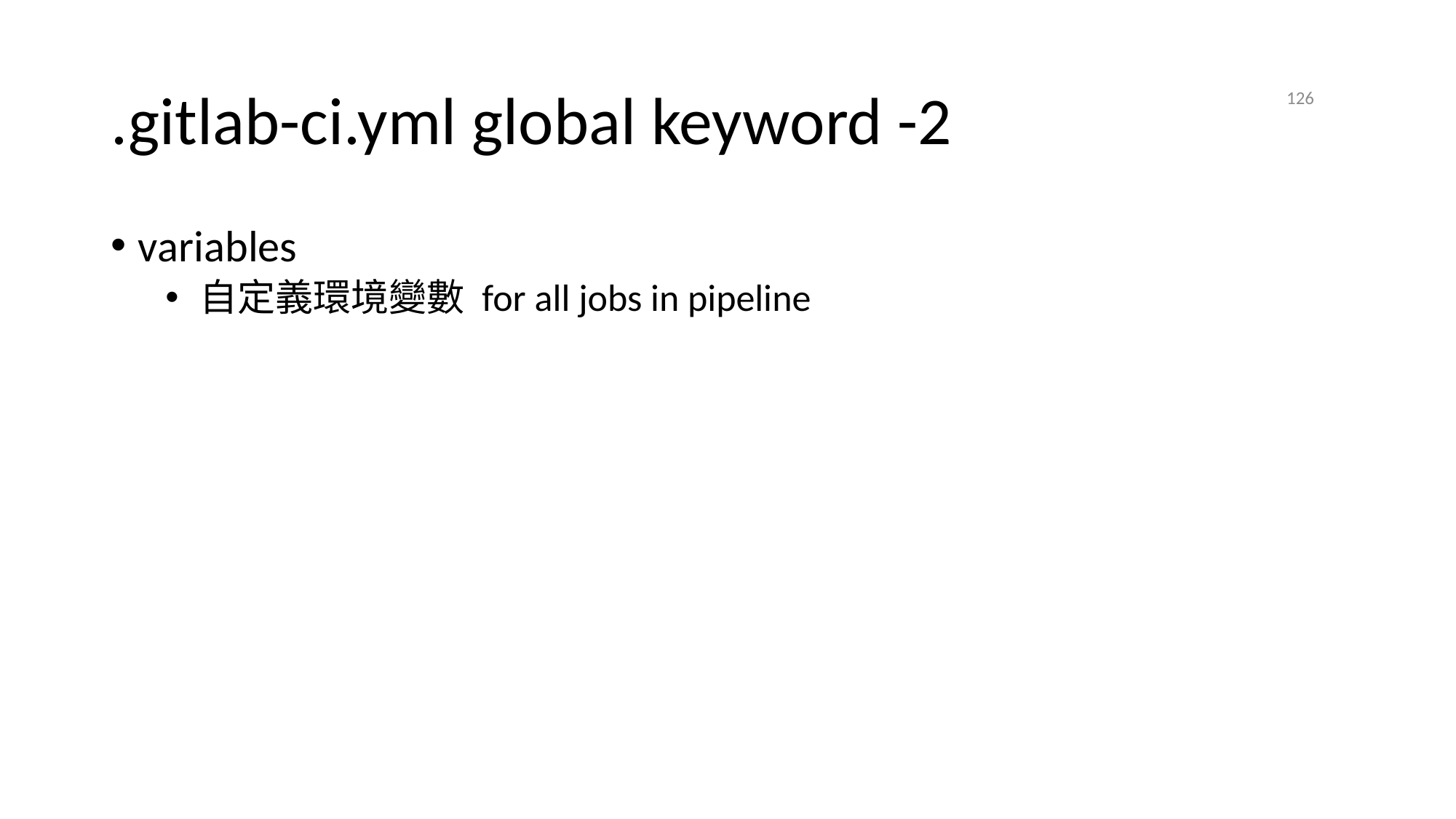

# .gitlab-ci.yml global keyword -2
126
2021/4/21
variables
自定義環境變數 for all jobs in pipeline